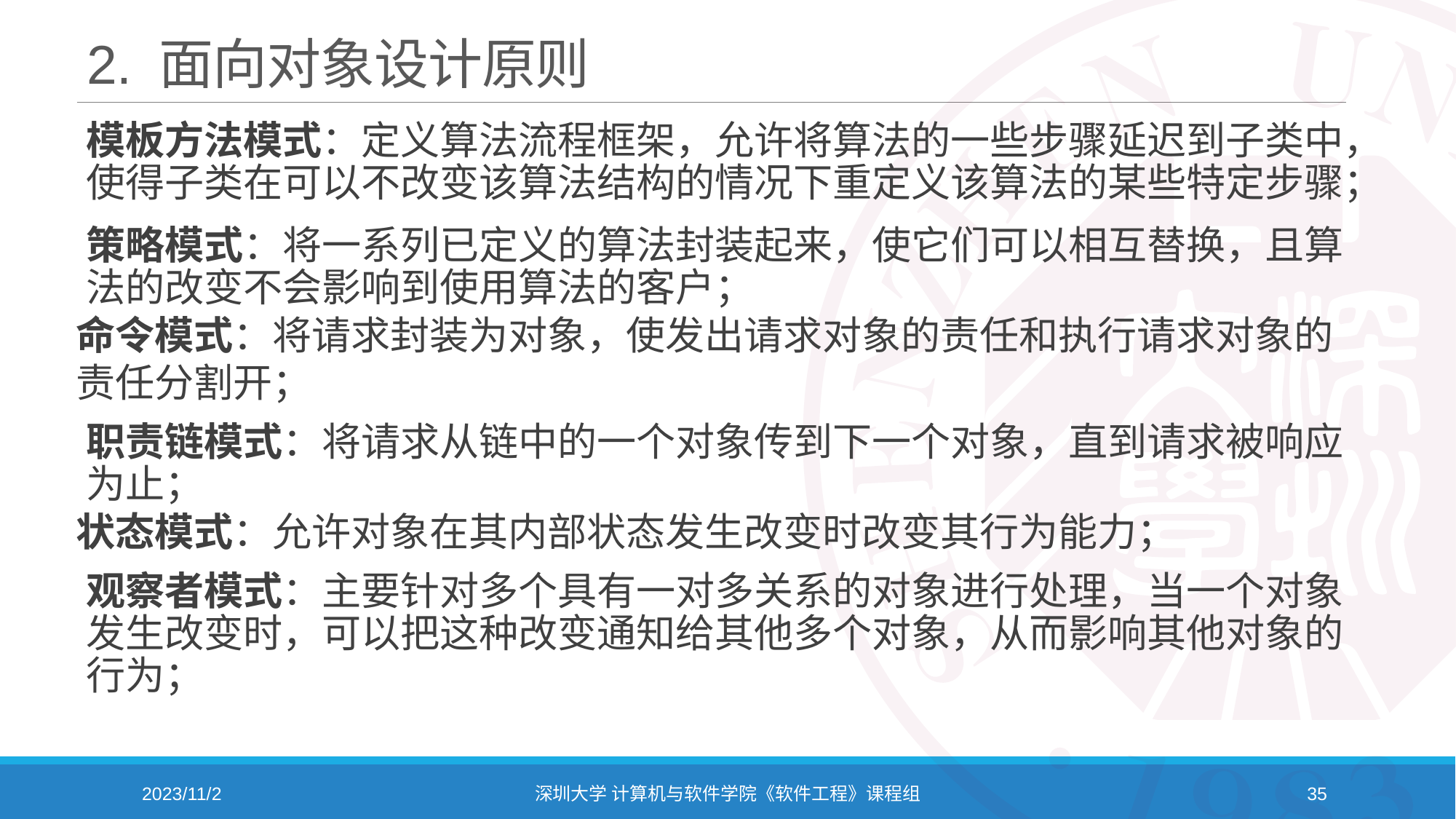

# 2. 面向对象设计原则
模板方法模式：定义算法流程框架，允许将算法的一些步骤延迟到子类中，使得子类在可以不改变该算法结构的情况下重定义该算法的某些特定步骤；
策略模式：将一系列已定义的算法封装起来，使它们可以相互替换，且算法的改变不会影响到使用算法的客户；
命令模式：将请求封装为对象，使发出请求对象的责任和执行请求对象的责任分割开；
职责链模式：将请求从链中的一个对象传到下一个对象，直到请求被响应为止；
状态模式：允许对象在其内部状态发生改变时改变其行为能力；
观察者模式：主要针对多个具有一对多关系的对象进行处理，当一个对象发生改变时，可以把这种改变通知给其他多个对象，从而影响其他对象的行为；
2023/11/2
深圳大学 计算机与软件学院《软件工程》课程组
35